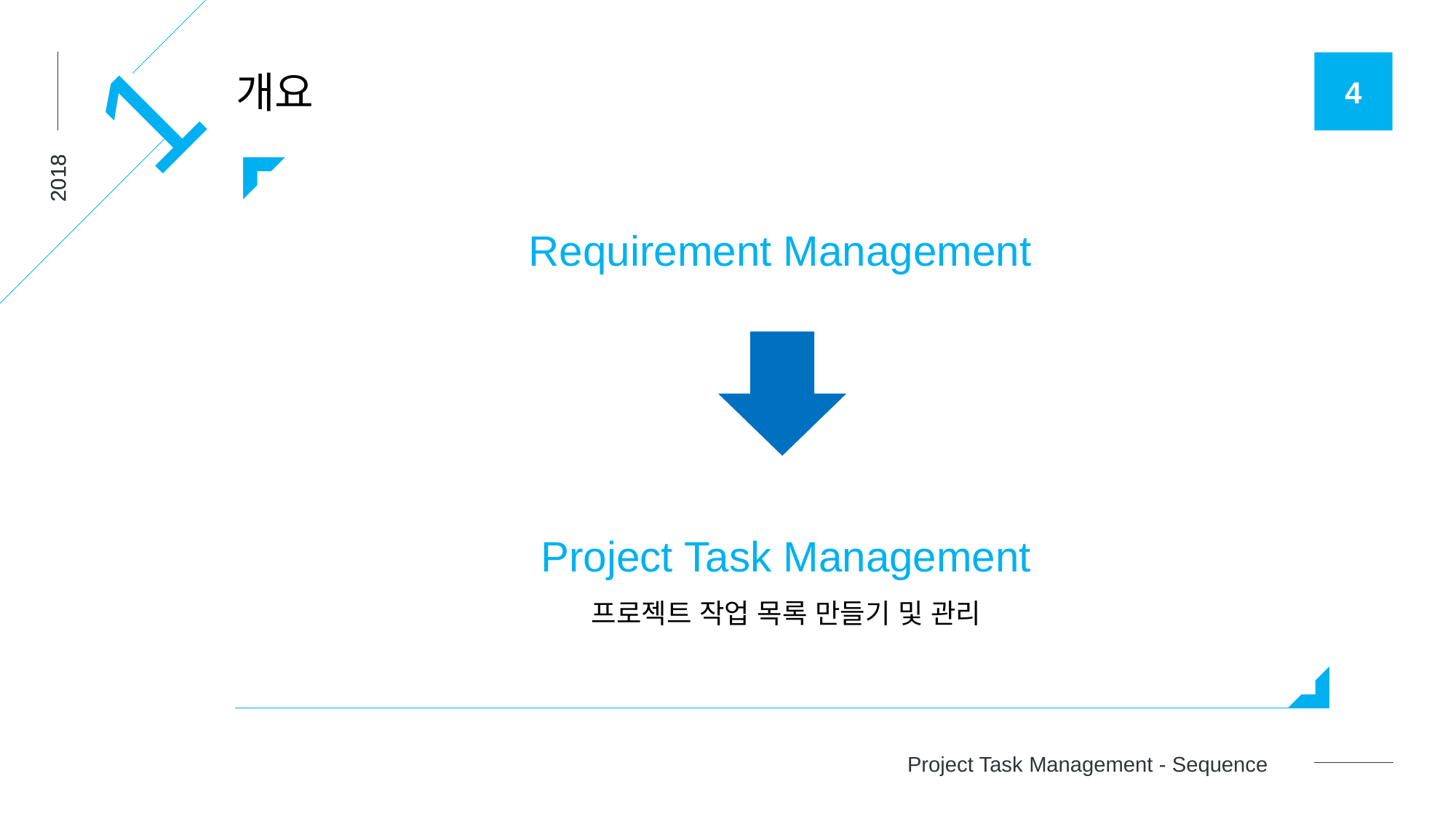

1
개요

2018
Requirement Management

Project Task Management
프로젝트 작업 목록 만들기 및 관리